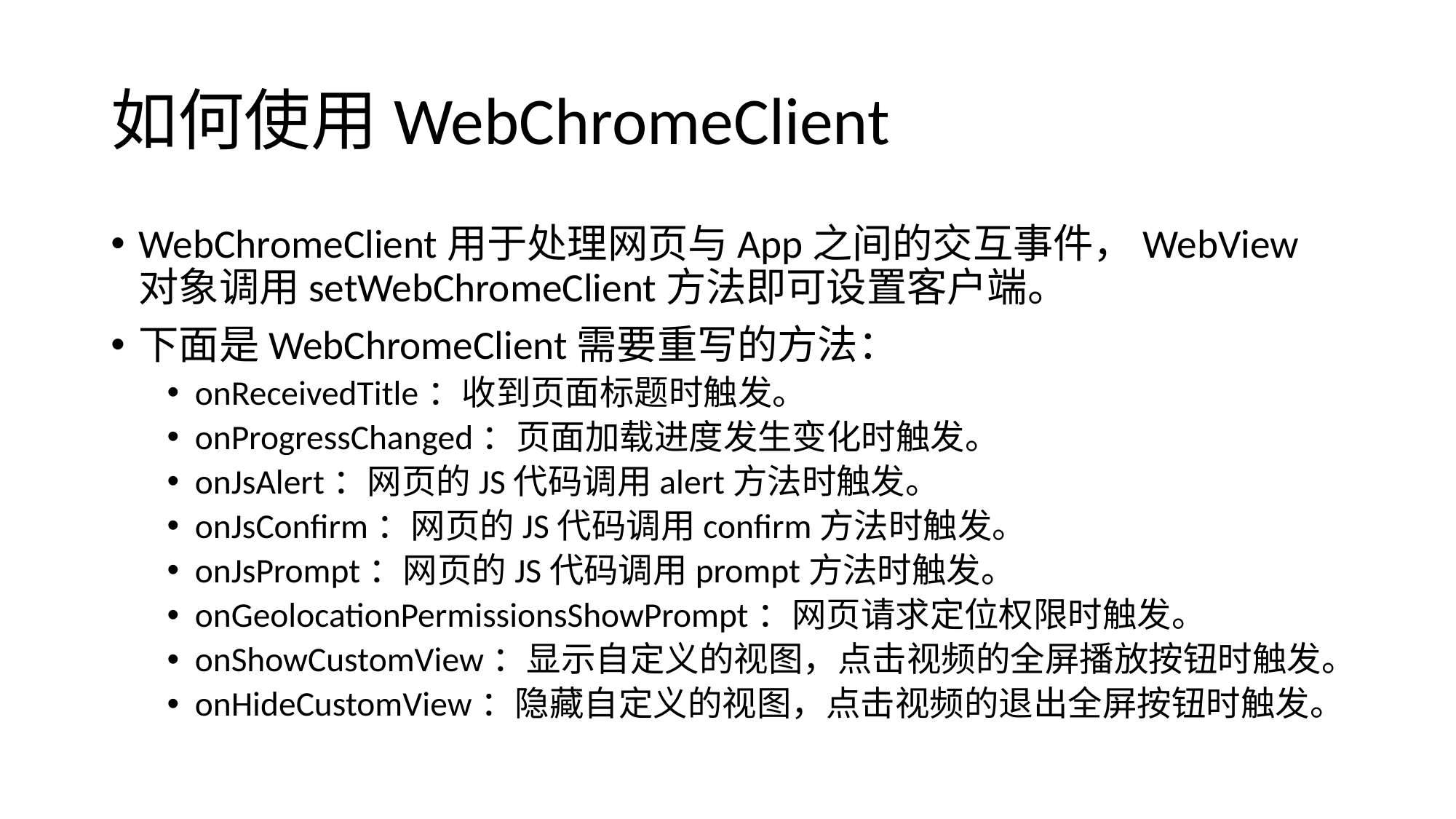

# 如何使用WebChromeClient
WebChromeClient用于处理网页与App之间的交互事件，WebView对象调用setWebChromeClient方法即可设置客户端。
下面是WebChromeClient需要重写的方法：
onReceivedTitle：收到页面标题时触发。
onProgressChanged：页面加载进度发生变化时触发。
onJsAlert：网页的JS代码调用alert方法时触发。
onJsConfirm：网页的JS代码调用confirm方法时触发。
onJsPrompt：网页的JS代码调用prompt方法时触发。
onGeolocationPermissionsShowPrompt：网页请求定位权限时触发。
onShowCustomView：显示自定义的视图，点击视频的全屏播放按钮时触发。
onHideCustomView：隐藏自定义的视图，点击视频的退出全屏按钮时触发。